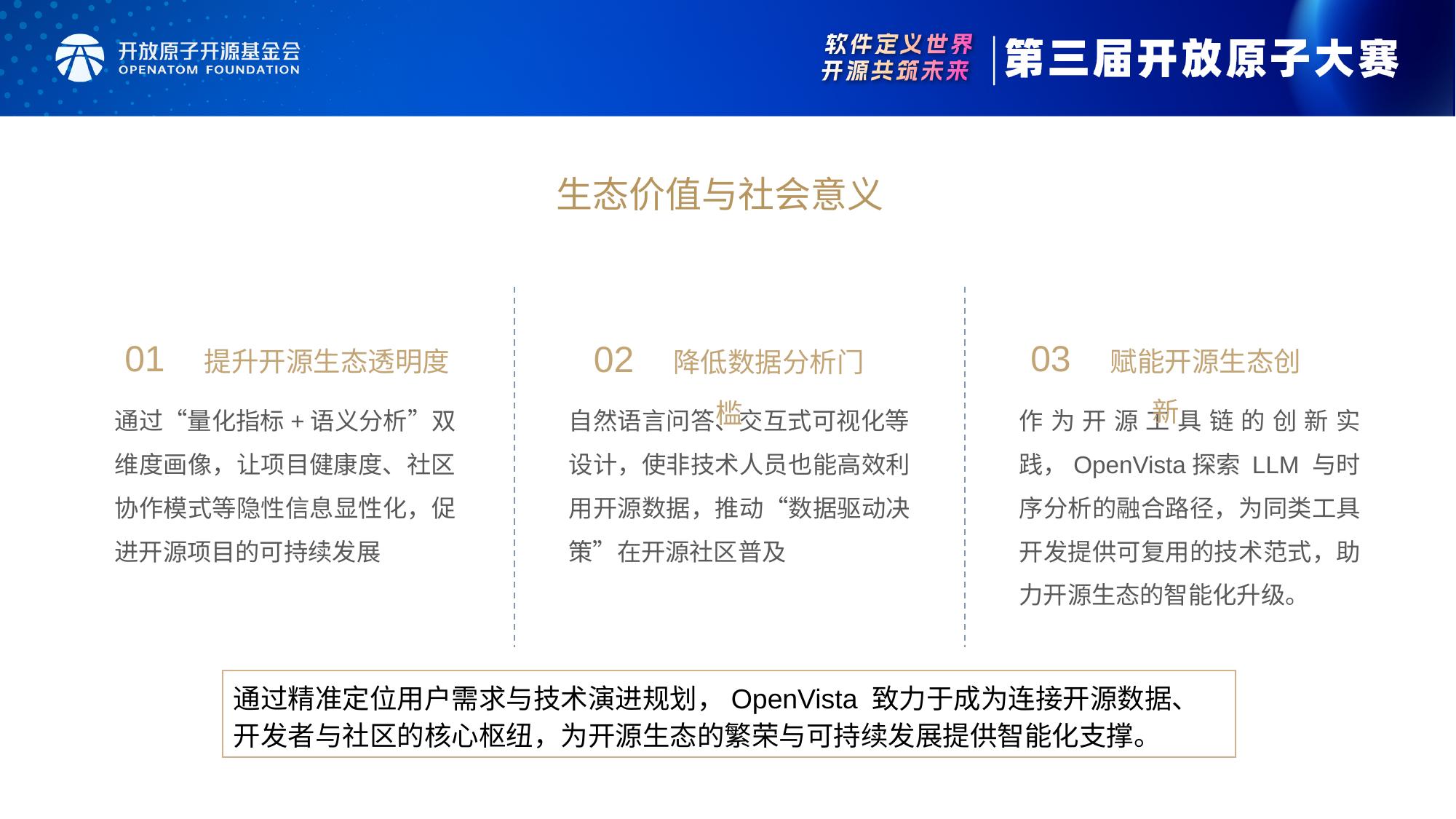

生态价值与社会意义
01   提升开源生态透明度
通过“量化指标+语义分析”双维度画像，让项目健康度、社区协作模式等隐性信息显性化，促进开源项目的可持续发展
03   赋能开源生态创新
作为开源工具链的创新实践，OpenVista探索 LLM 与时序分析的融合路径，为同类工具开发提供可复用的技术范式，助力开源生态的智能化升级。
02   降低数据分析门槛
自然语言问答、交互式可视化等设计，使非技术人员也能高效利用开源数据，推动“数据驱动决策”在开源社区普及
通过精准定位用户需求与技术演进规划，OpenVista 致力于成为连接开源数据、开发者与社区的核心枢纽，为开源生态的繁荣与可持续发展提供智能化支撑。